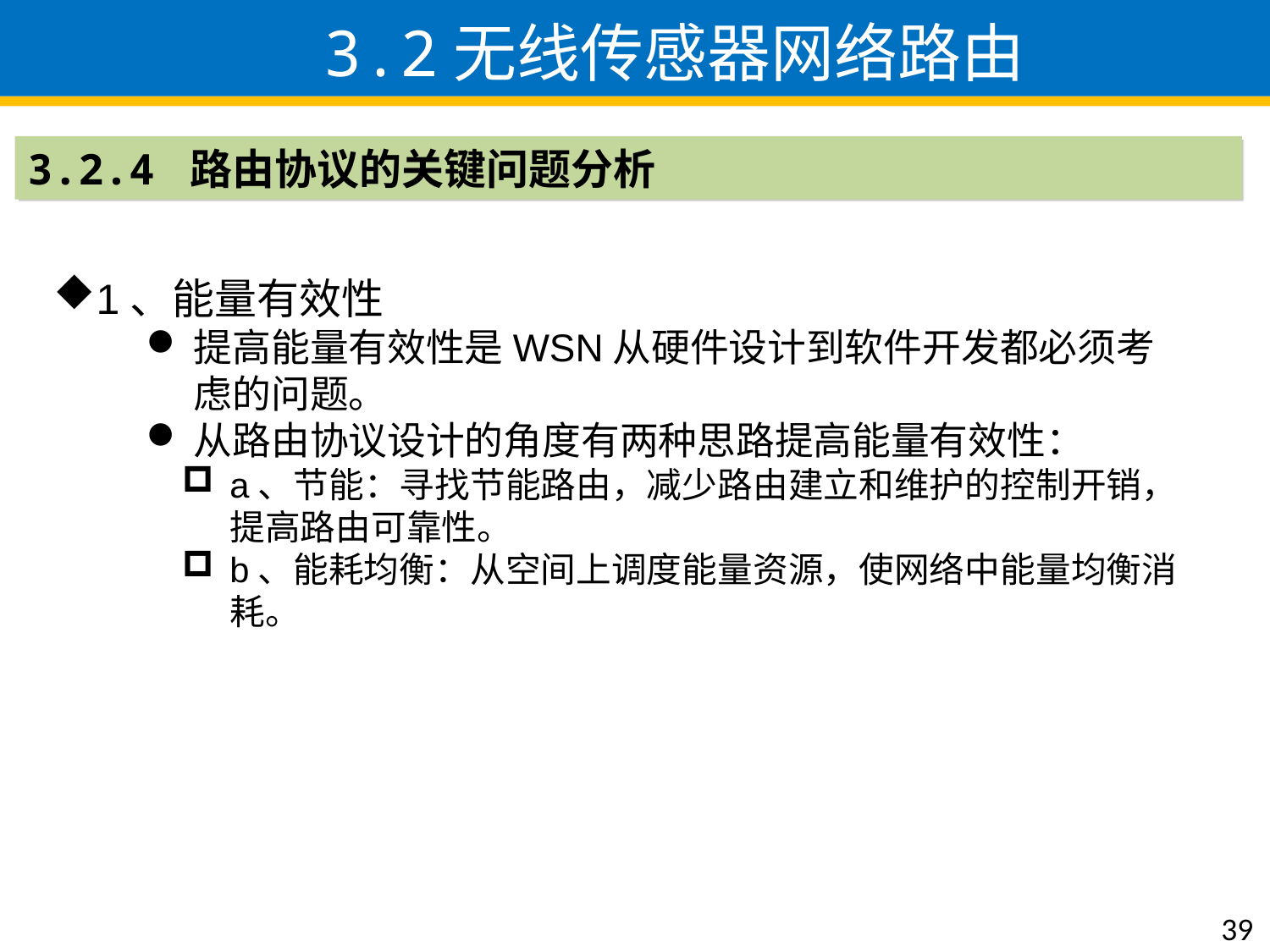

3.2无线传感器网络路由
3.2.4 路由协议的关键问题分析
1、能量有效性
提高能量有效性是WSN从硬件设计到软件开发都必须考虑的问题。
从路由协议设计的角度有两种思路提高能量有效性：
a、节能：寻找节能路由，减少路由建立和维护的控制开销，提高路由可靠性。
b、能耗均衡：从空间上调度能量资源，使网络中能量均衡消耗。
39